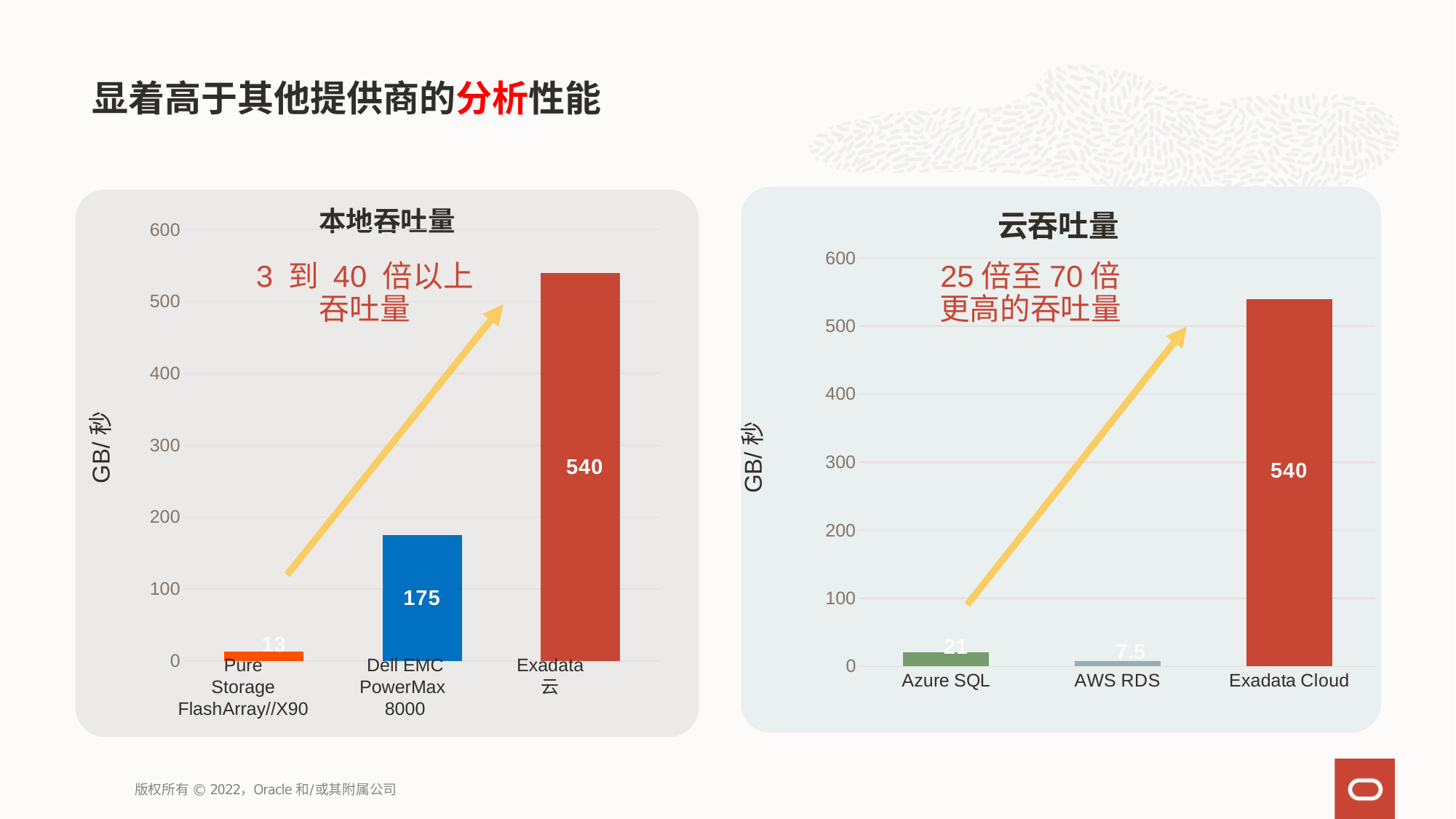

# 显着高于其他提供商的分析性能

本地吞吐量

### Chart

| Category | Series 1 |
|---|---|
| Pure Storage FlashArray//X | 13.0 |
| Dell EMC PowerMax 8000 | 175.0 |
| Exadata X9M | 540.0 |
云吞吐量

### Chart

| Category | Series 1 |
|---|---|
| Azure SQL | 21.0 |
| AWS RDS | 7.5 |
| Exadata Cloud | 540.0 |
3 到 40 倍以上
吞吐量
25倍至70倍
更高的吞吐量
GB/秒
GB/秒
Pure
Storage
FlashArray//X90
Dell EMC
PowerMax
8000
Exadata
云
14
版权所有 © 2022，Oracle 和/或其附属公司